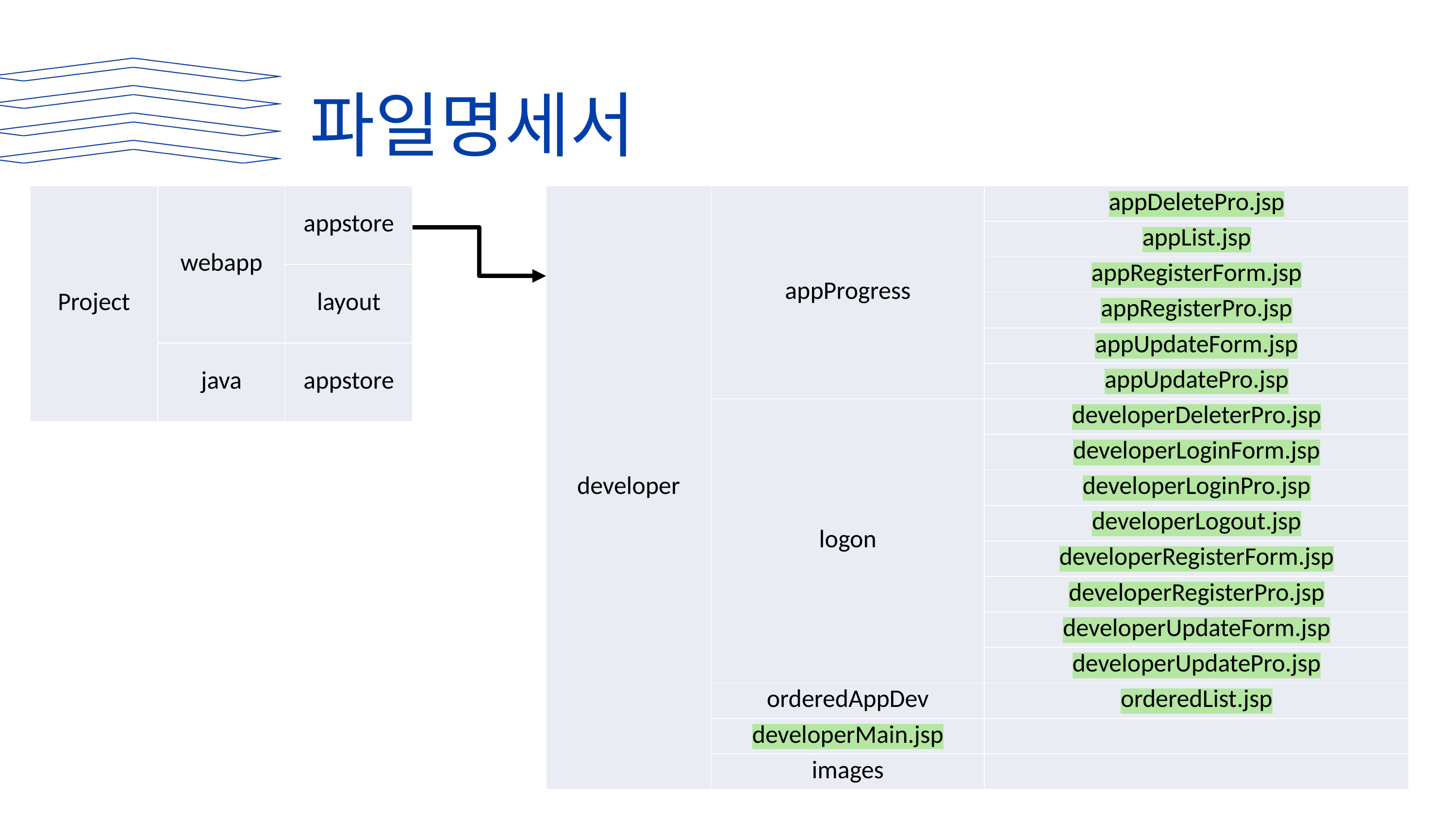

파일명세서
| Project | webapp | appstore |
| --- | --- | --- |
|  |  | layout |
|  | java | appstore |
| developer | appProgress | appDeletePro.jsp |
| --- | --- | --- |
|  |  | appList.jsp |
|  |  | appRegisterForm.jsp |
|  |  | appRegisterPro.jsp |
|  |  | appUpdateForm.jsp |
|  |  | appUpdatePro.jsp |
|  | logon | developerDeleterPro.jsp |
|  |  | developerLoginForm.jsp |
|  |  | developerLoginPro.jsp |
|  |  | developerLogout.jsp |
|  |  | developerRegisterForm.jsp |
|  |  | developerRegisterPro.jsp |
|  |  | developerUpdateForm.jsp |
|  |  | developerUpdatePro.jsp |
|  | orderedAppDev | orderedList.jsp |
|  | developerMain.jsp |  |
|  | images |  |